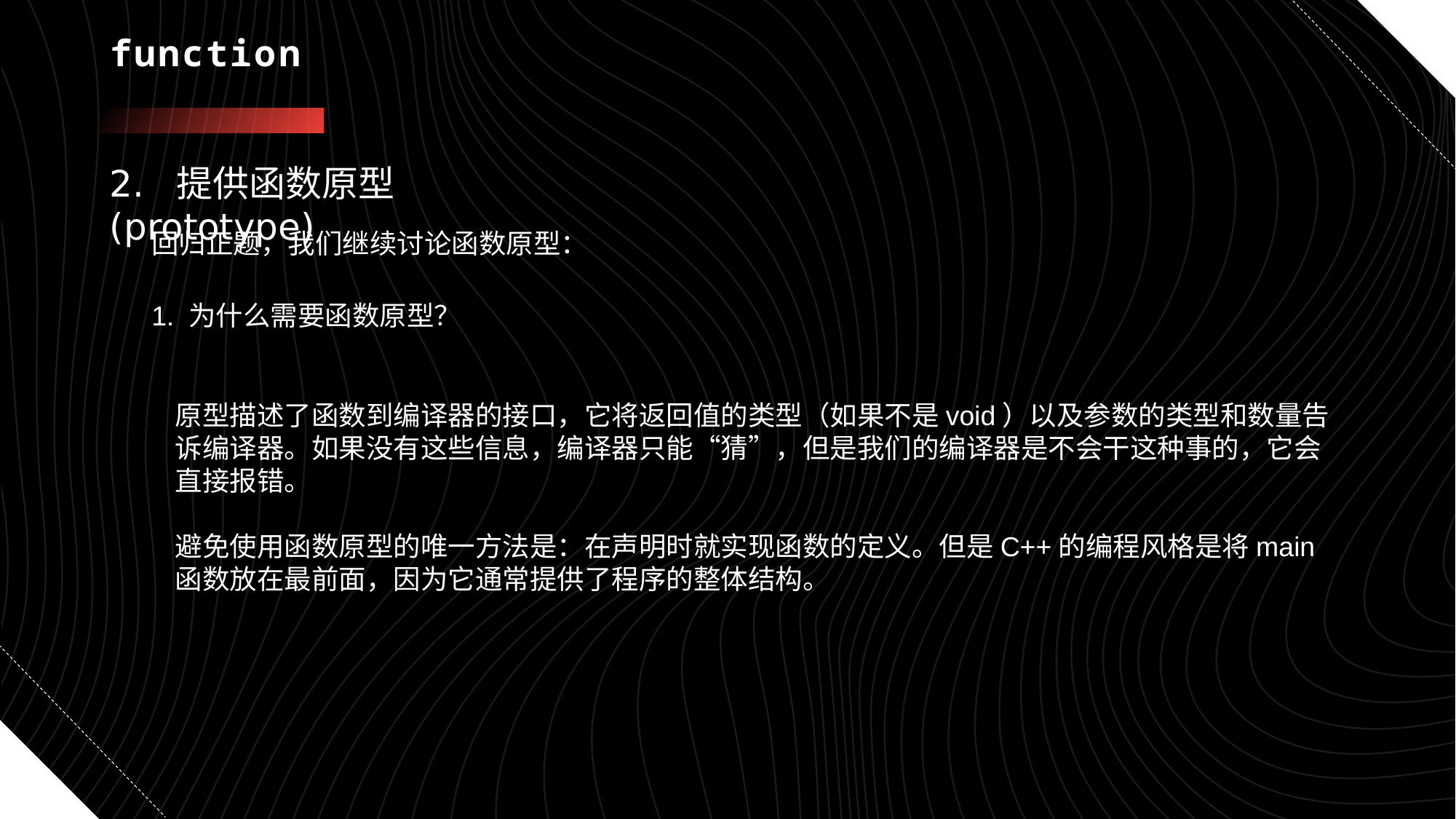

# function
2.  提供函数原型(prototype)
回归正题，我们继续讨论函数原型：
1. 为什么需要函数原型？
原型描述了函数到编译器的接口，它将返回值的类型（如果不是void）以及参数的类型和数量告诉编译器。如果没有这些信息，编译器只能“猜”，但是我们的编译器是不会干这种事的，它会直接报错。

避免使用函数原型的唯一方法是：在声明时就实现函数的定义。但是C++的编程风格是将main函数放在最前面，因为它通常提供了程序的整体结构。